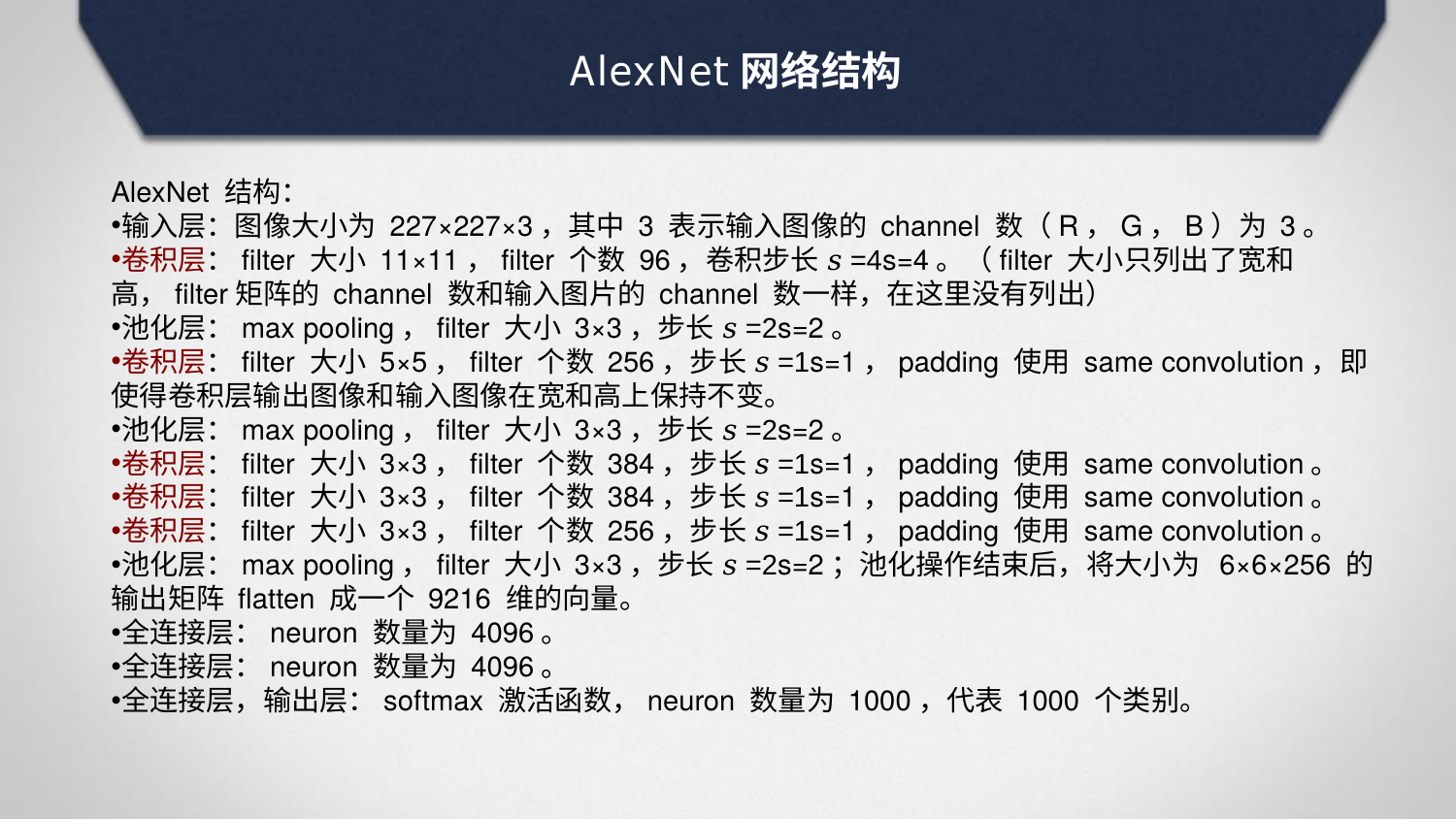

# AlexNet网络结构
AlexNet 结构：
输入层：图像大小为 227×227×3，其中 3 表示输入图像的 channel 数（R，G，B）为 3。
卷积层：filter 大小 11×11，filter 个数 96，卷积步长 𝑠=4s=4。（filter 大小只列出了宽和高，filter矩阵的 channel 数和输入图片的 channel 数一样，在这里没有列出）
池化层：max pooling，filter 大小 3×3，步长 𝑠=2s=2。
卷积层：filter 大小 5×5，filter 个数 256，步长 𝑠=1s=1，padding 使用 same convolution，即使得卷积层输出图像和输入图像在宽和高上保持不变。
池化层：max pooling，filter 大小 3×3，步长 𝑠=2s=2。
卷积层：filter 大小 3×3，filter 个数 384，步长 𝑠=1s=1，padding 使用 same convolution。
卷积层：filter 大小 3×3，filter 个数 384，步长 𝑠=1s=1，padding 使用 same convolution。
卷积层：filter 大小 3×3，filter 个数 256，步长 𝑠=1s=1，padding 使用 same convolution。
池化层：max pooling，filter 大小 3×3，步长 𝑠=2s=2；池化操作结束后，将大小为  6×6×256 的输出矩阵 flatten 成一个 9216 维的向量。
全连接层：neuron 数量为 4096。
全连接层：neuron 数量为 4096。
全连接层，输出层：softmax 激活函数，neuron 数量为 1000，代表 1000 个类别。